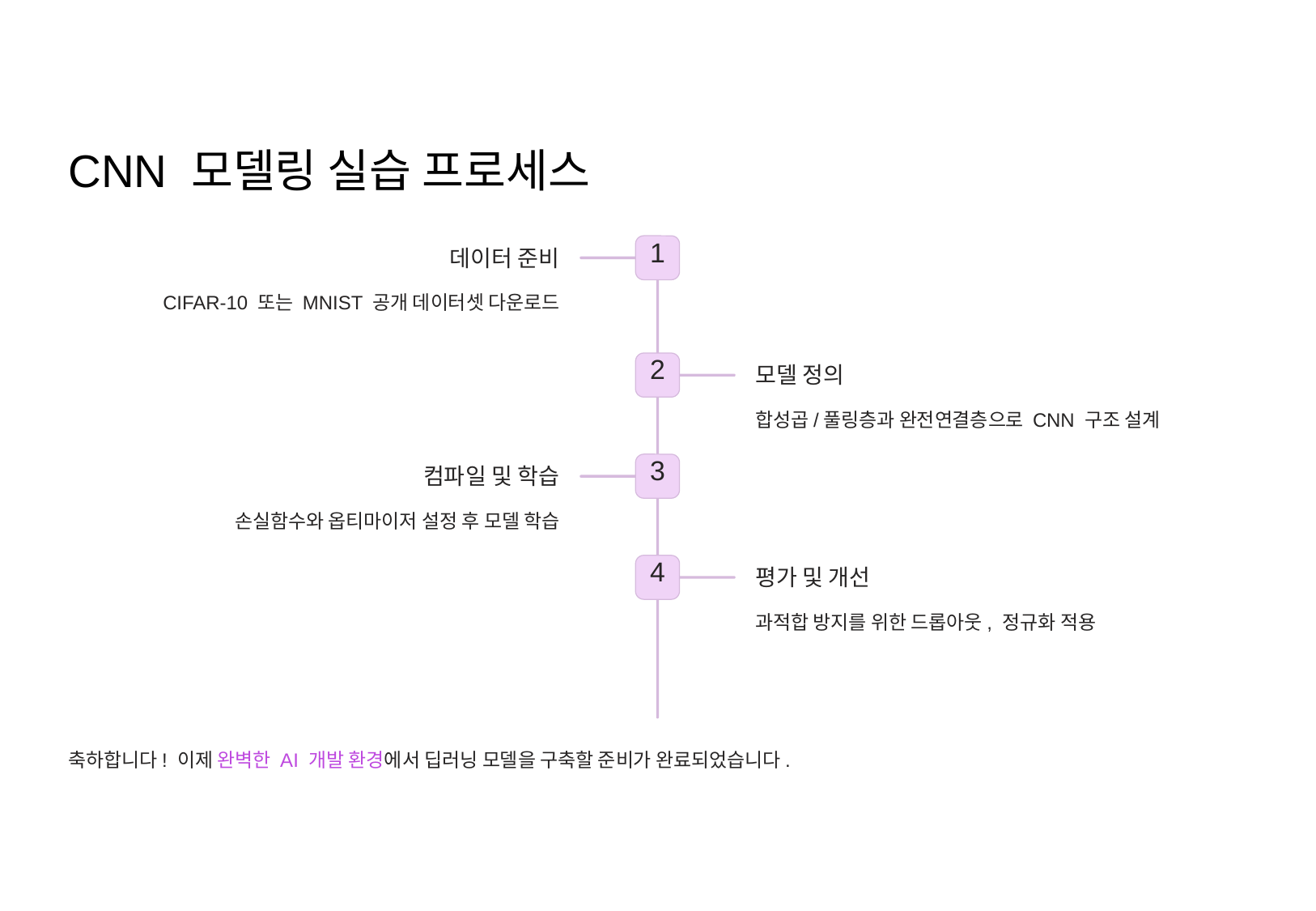

CNN 모델링 실습 프로세스

1
데이터 준비

CIFAR-10 또는 MNIST 공개 데이터셋 다운로드

2
모델 정의

합성곱/풀링층과 완전연결층으로 CNN 구조 설계

3
컴파일 및 학습

손실함수와 옵티마이저 설정 후 모델 학습

4
평가 및 개선

과적합 방지를 위한 드롭아웃, 정규화 적용
축하합니다! 이제 완벽한 AI 개발 환경에서 딥러닝 모델을 구축할 준비가 완료되었습니다.